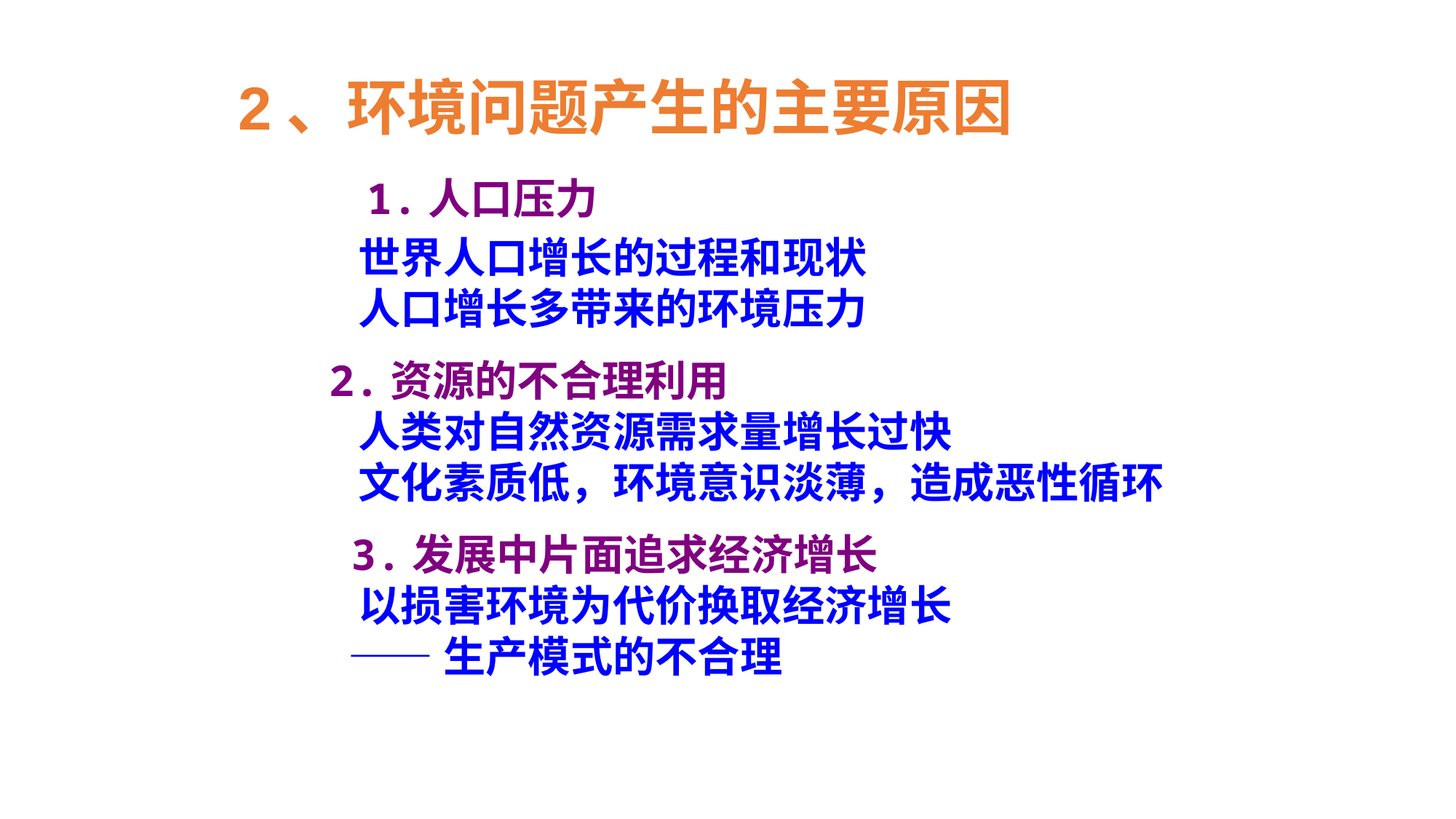

2、环境问题产生的主要原因
   1.人口压力
  世界人口增长的过程和现状
  人口增长多带来的环境压力
2.资源的不合理利用
  人类对自然资源需求量增长过快
  文化素质低，环境意识淡薄，造成恶性循环
   3.发展中片面追求经济增长
  以损害环境为代价换取经济增长
  ——生产模式的不合理